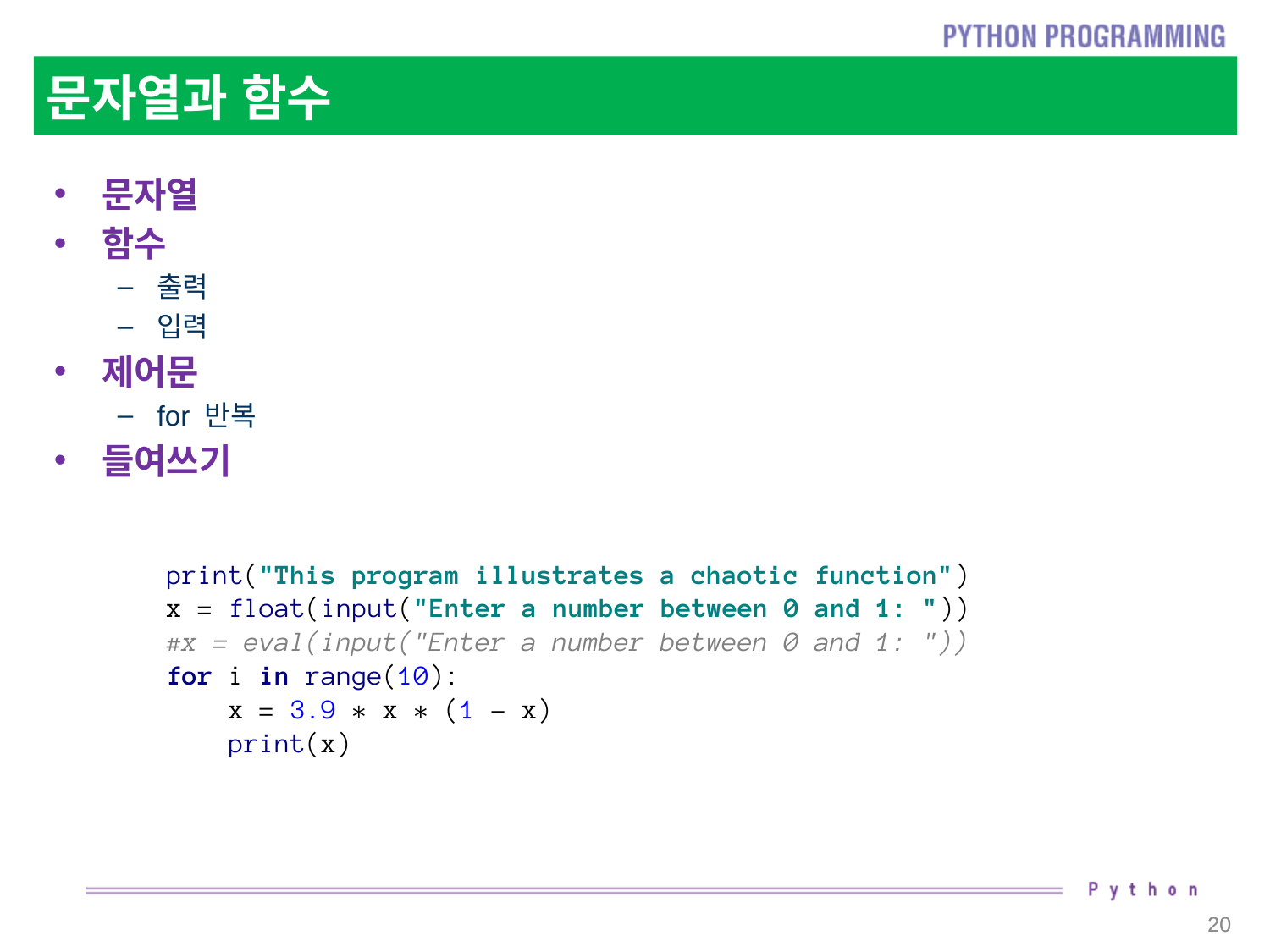

# 문자열과 함수
문자열
함수
출력
입력
제어문
for 반복
들여쓰기
print("This program illustrates a chaotic function")
x = float(input("Enter a number between 0 and 1: "))
#x = eval(input("Enter a number between 0 and 1: "))
for i in range(10):
    x = 3.9 * x * (1 - x)
    print(x)
20